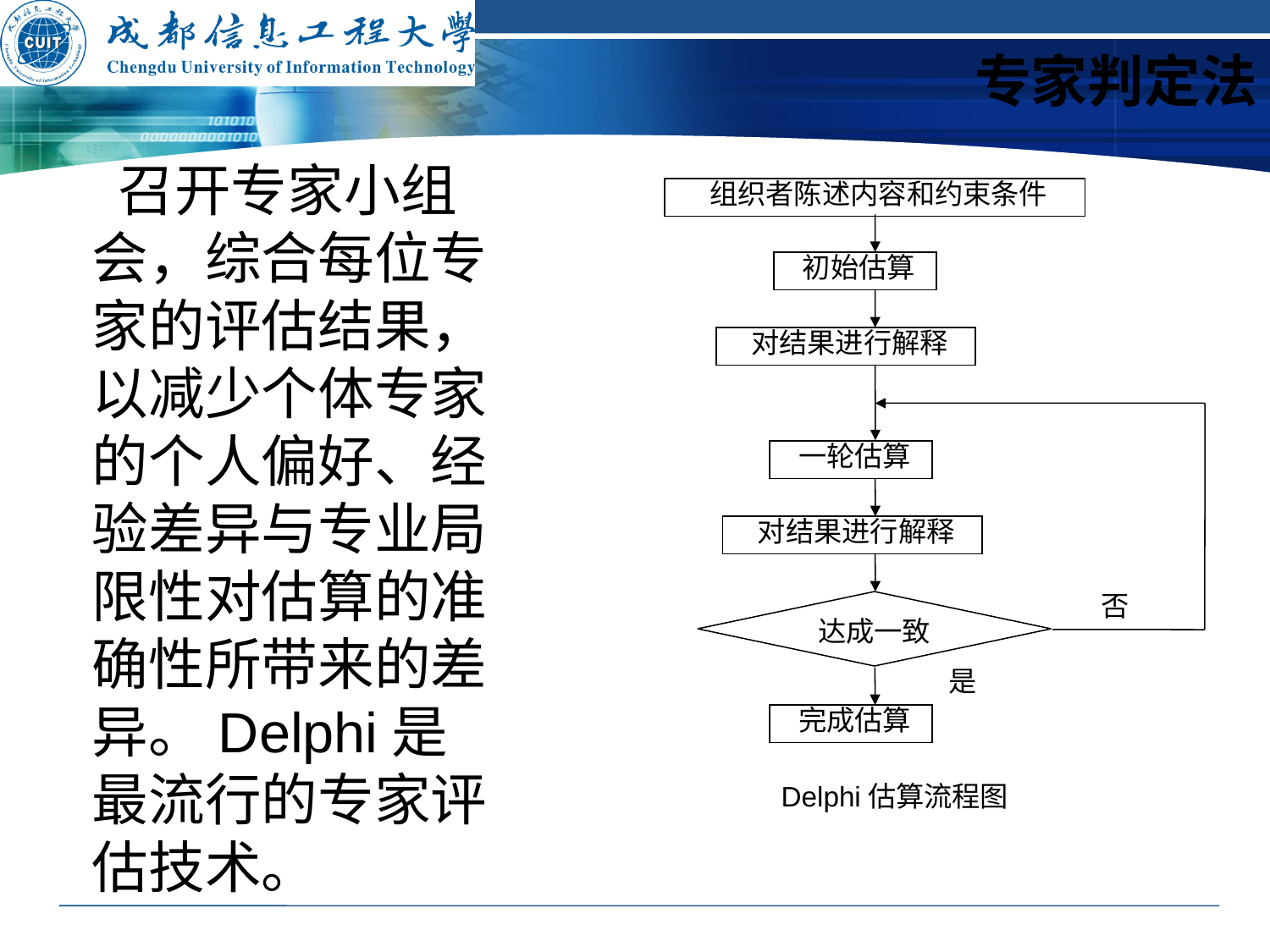

# 专家判定法
 召开专家小组会，综合每位专家的评估结果，以减少个体专家的个人偏好、经验差异与专业局限性对估算的准确性所带来的差异。Delphi是最流行的专家评估技术。
组织者陈述内容和约束条件

初始估算

对结果进行解释

一轮估算

对结果进行解释

否
达成一致

是

完成估算

Delphi估算流程图